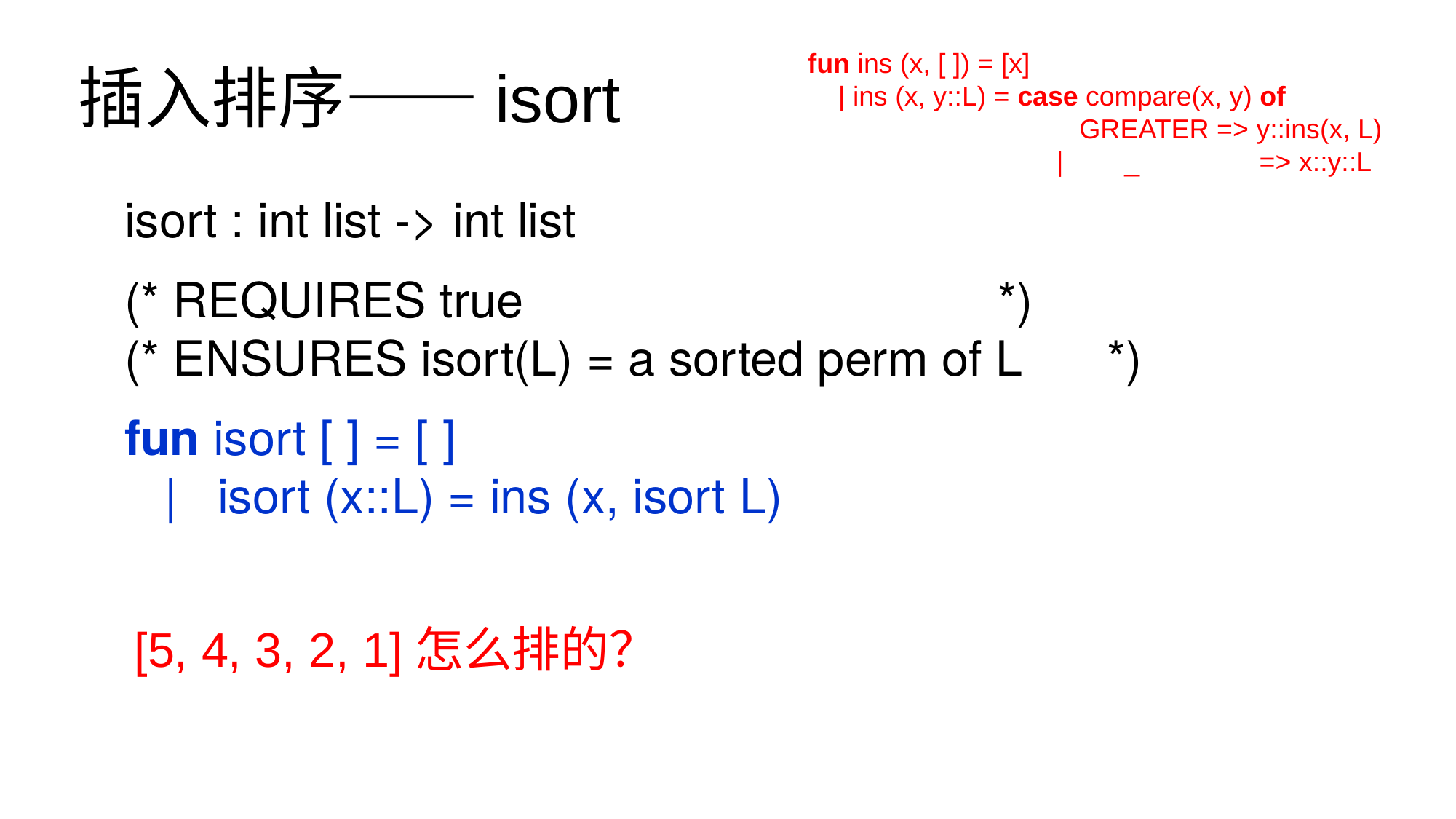

# 插入排序——isort
fun ins (x, [ ]) = [x]
    | ins (x, y::L) = case compare(x, y) of
		       GREATER => y::ins(x, L)
		    |        _ 	  => x::y::L
isort : int list -> int list

(* REQUIRES true 					*)
(* ENSURES isort(L) = a sorted perm of L 	*)

fun isort [ ] = [ ]
   |   isort (x::L) = ins (x, isort L)
[5, 4, 3, 2, 1]怎么排的？